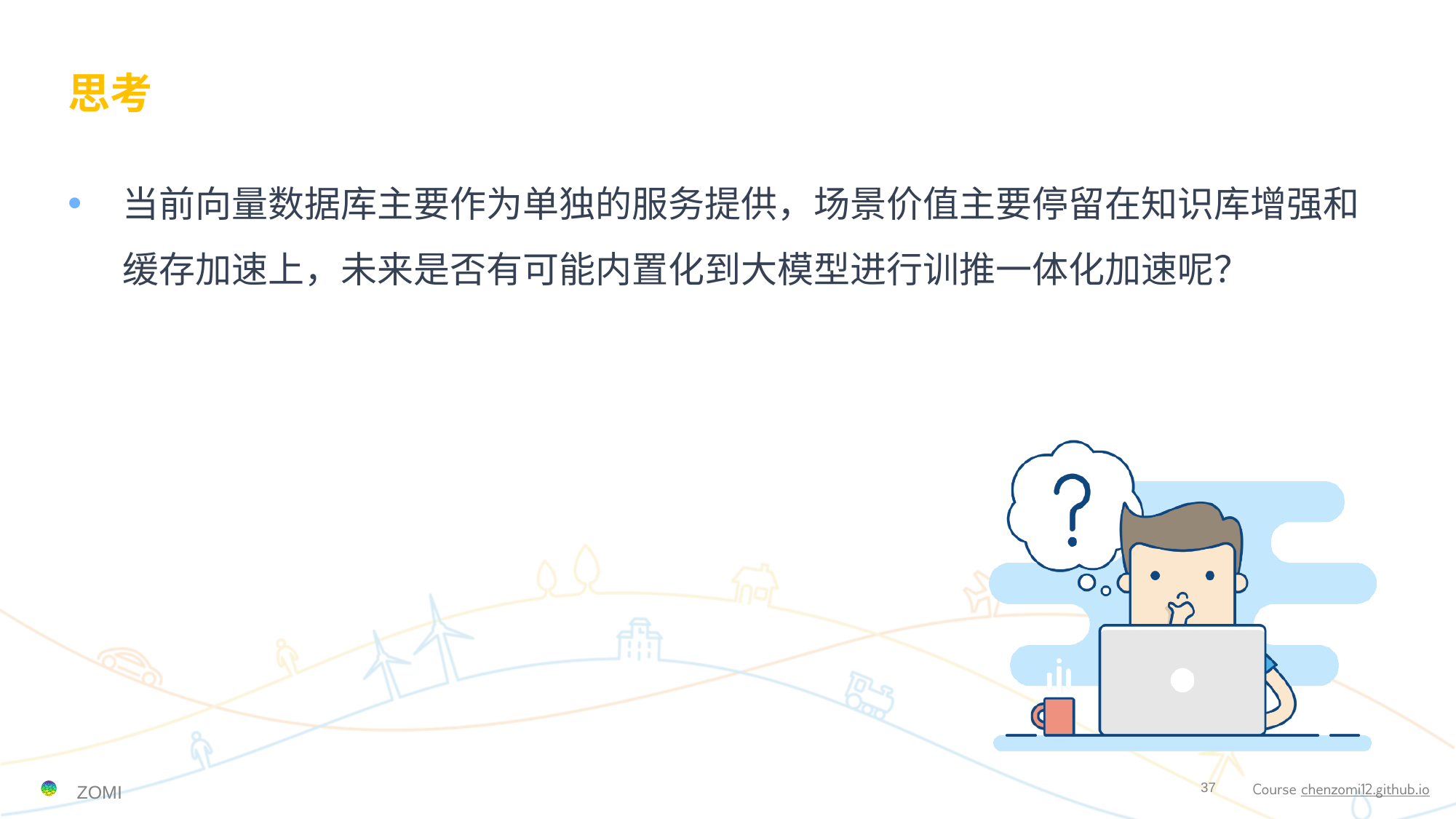

# 思考
当前向量数据库主要作为单独的服务提供，场景价值主要停留在知识库增强和缓存加速上，未来是否有可能内置化到大模型进行训推一体化加速呢？